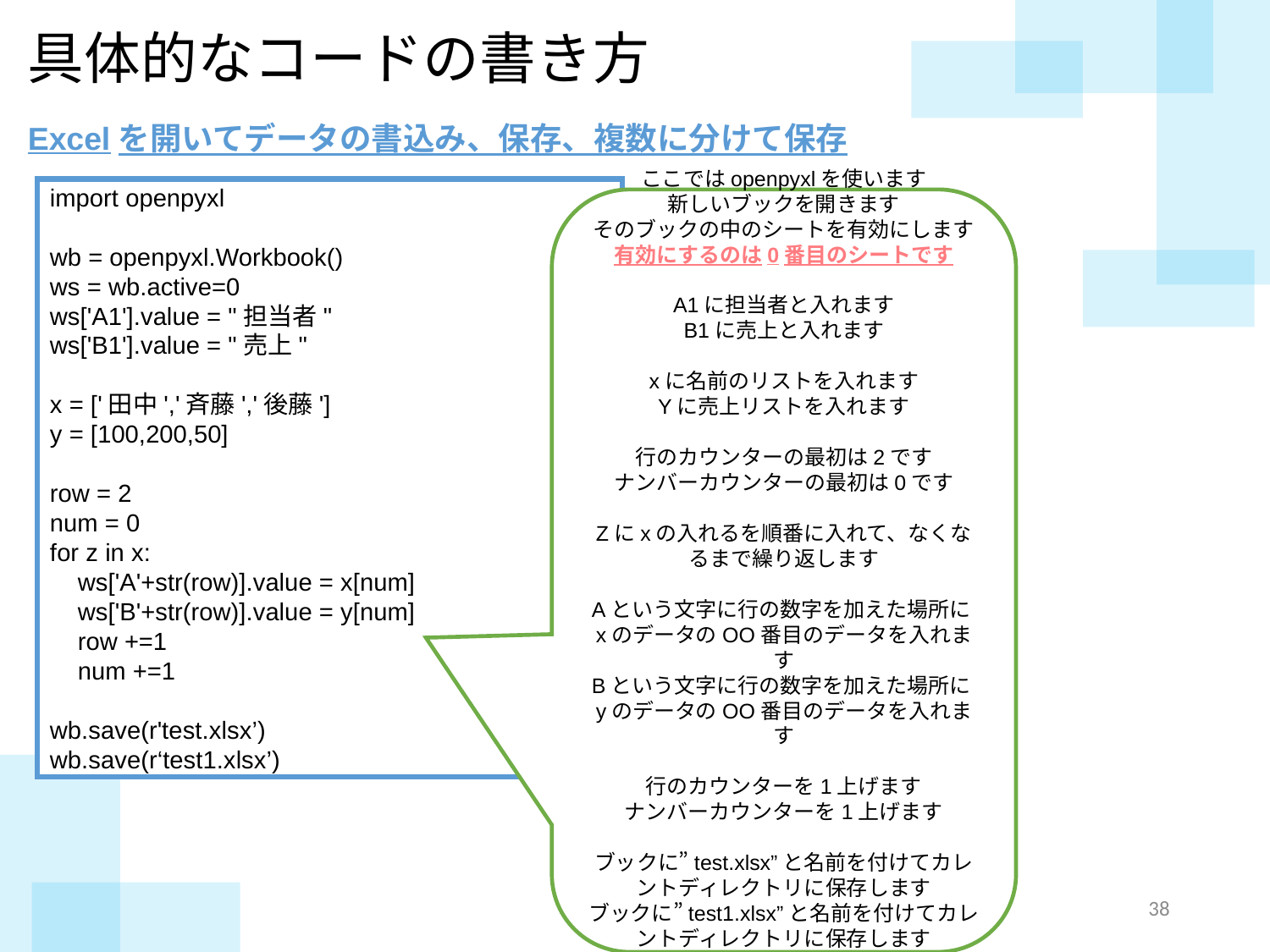

具体的なコードの書き方
Excelを開いてデータの書込み、保存、複数に分けて保存
import openpyxl

wb = openpyxl.Workbook()
ws = wb.active=0
ws['A1'].value = "担当者"
ws['B1'].value = "売上"

x = ['田中','斉藤','後藤']
y = [100,200,50]

row = 2
num = 0
for z in x:
    ws['A'+str(row)].value = x[num]
    ws['B'+str(row)].value = y[num]
    row +=1
    num +=1

wb.save(r'test.xlsx’)
wb.save(r‘test1.xlsx’)
ここではopenpyxlを使います
新しいブックを開きます
そのブックの中のシートを有効にします
有効にするのは0番目のシートです

A1に担当者と入れます
B1に売上と入れます

xに名前のリストを入れます
Yに売上リストを入れます

行のカウンターの最初は2です
ナンバーカウンターの最初は0です

Zにxの入れるを順番に入れて、なくなるまで繰り返します

Aという文字に行の数字を加えた場所にxのデータのOO番目のデータを入れます
Bという文字に行の数字を加えた場所にyのデータのOO番目のデータを入れます

行のカウンターを1上げます
ナンバーカウンターを1上げます

ブックに”test.xlsx”と名前を付けてカレントディレクトリに保存します
ブックに”test1.xlsx”と名前を付けてカレントディレクトリに保存します

38